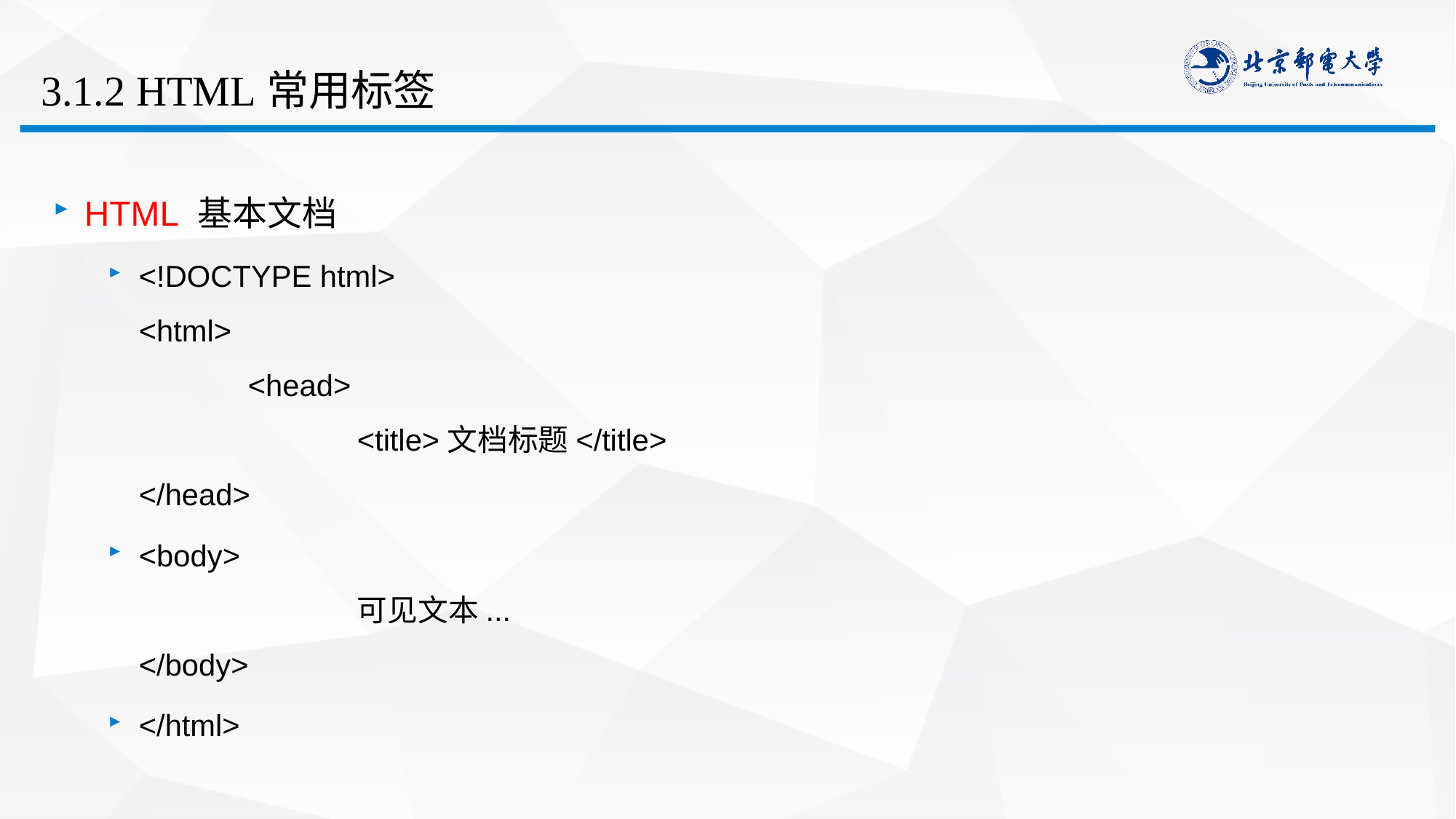

# 3.1.2 HTML常用标签

HTML 基本文档
<!DOCTYPE html>
<html>
	<head>
		<title>文档标题</title>
</head>
<body>
		可见文本...
</body>
</html>